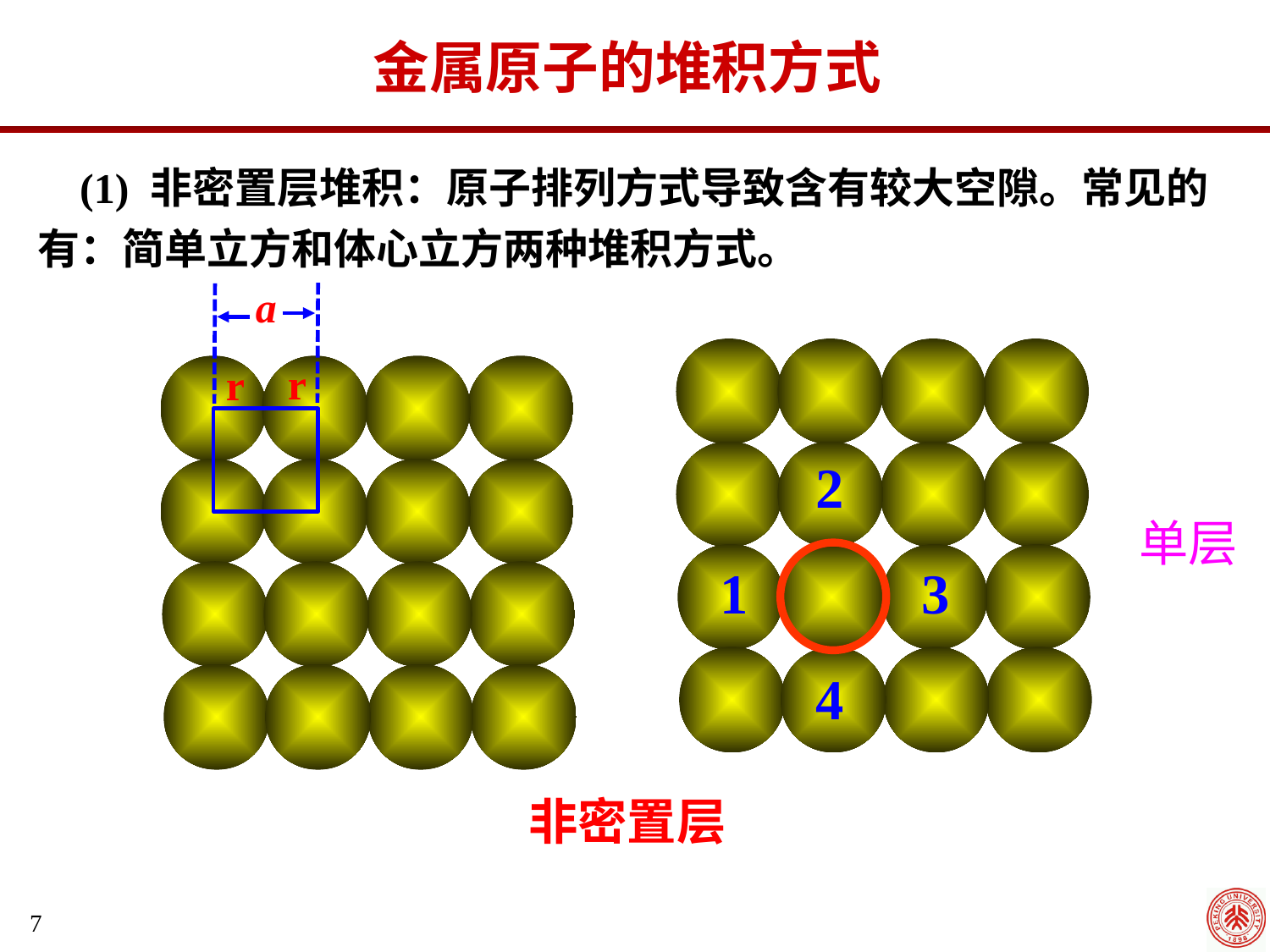

金属原子的堆积方式

    (1) 非密置层堆积：原子排列方式导致含有较大空隙。常见的有：简单立方和体心立方两种堆积方式。
a

r
r

2
单层

1
3
4
非密置层
7